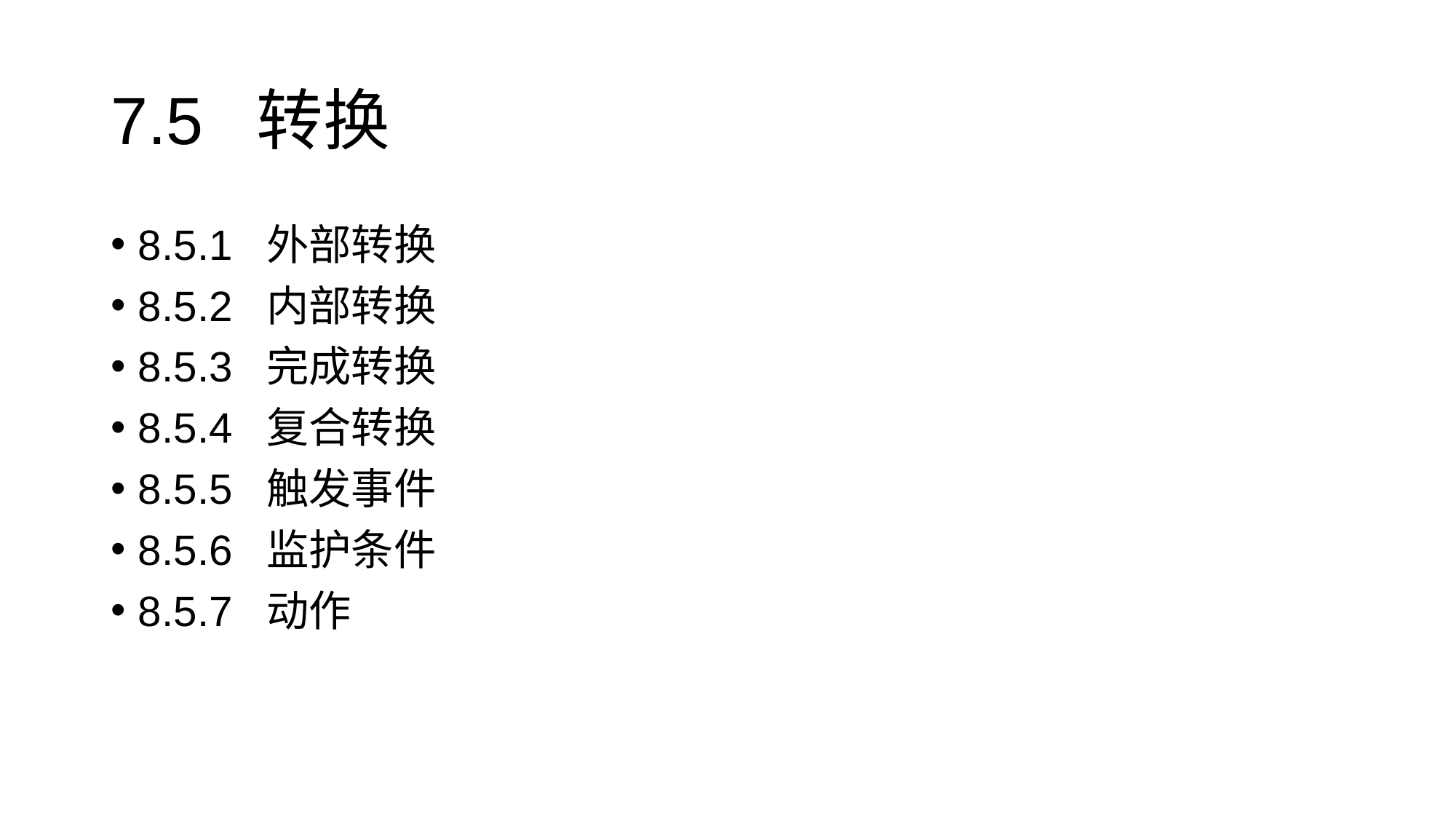

# 7.5  转换
8.5.1  外部转换
8.5.2  内部转换
8.5.3  完成转换
8.5.4  复合转换
8.5.5  触发事件
8.5.6  监护条件
8.5.7  动作